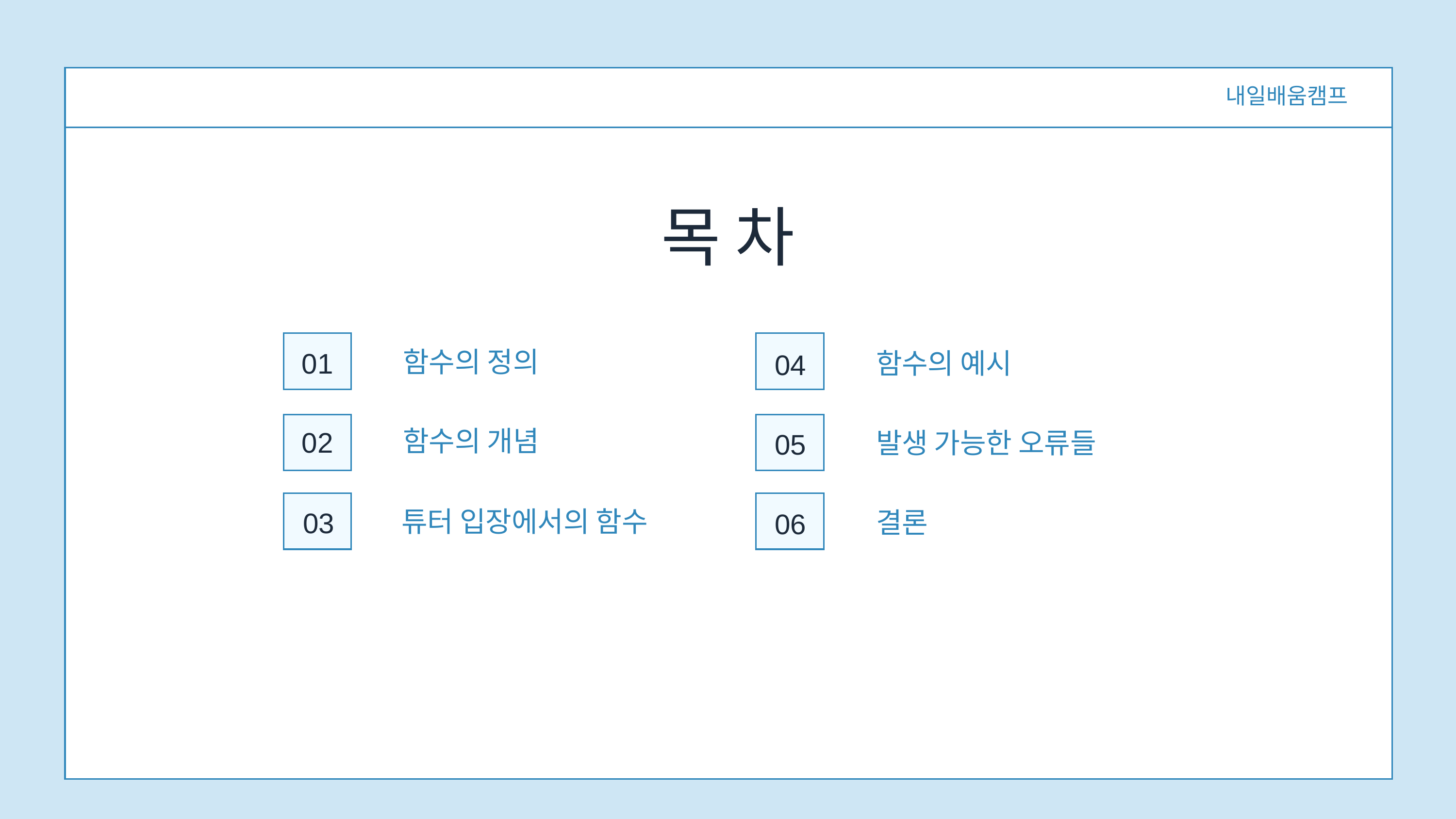

내일배움캠프

목 차

함수의 정의
01
함수의 예시
04

함수의 개념
02
발생 가능한 오류들
05

튜터 입장에서의 함수
결론
03
06